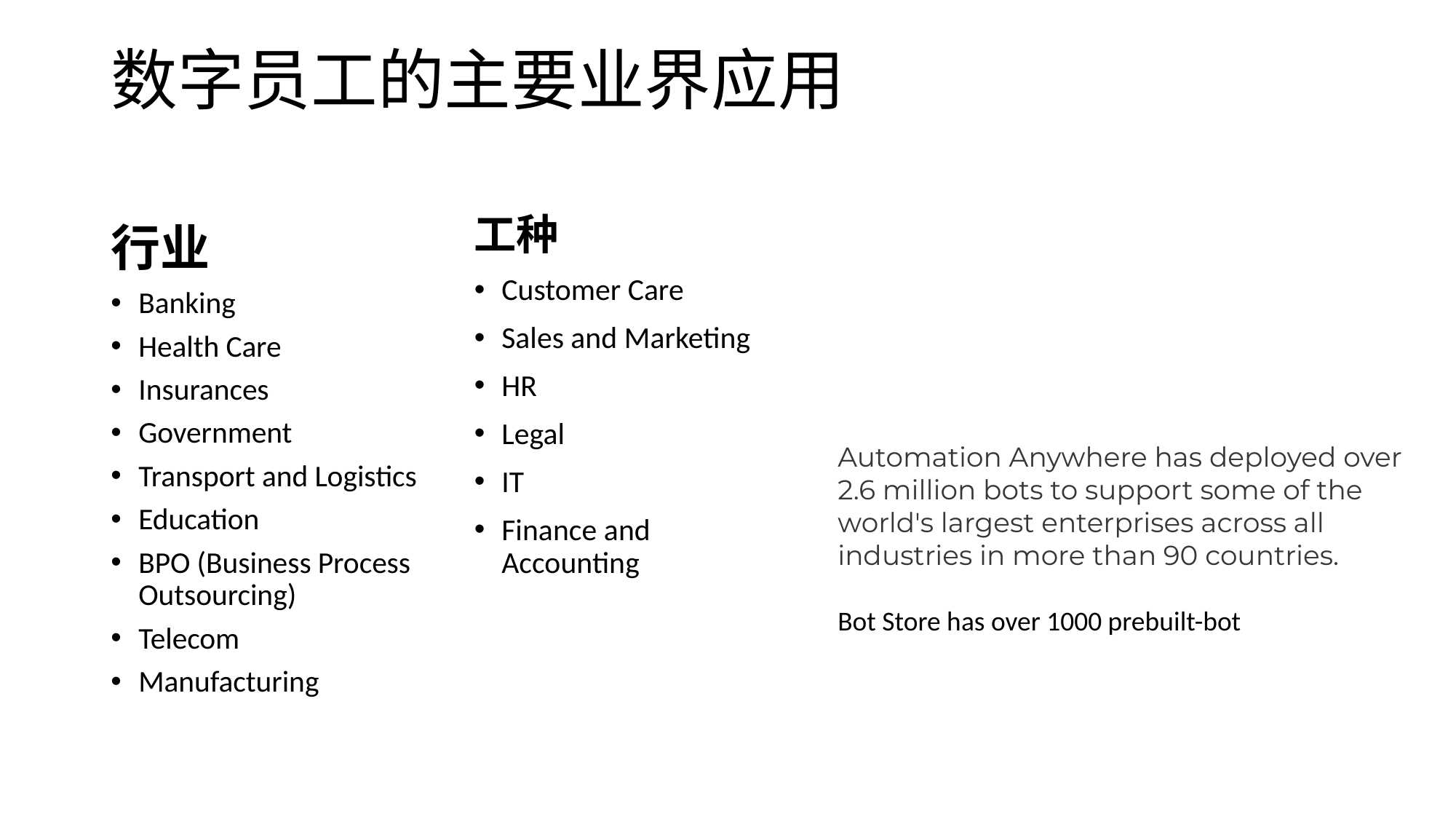

# 数字员工的主要业界应用
工种
Customer Care
Sales and Marketing
HR
Legal
IT
Finance and Accounting

行业
Banking
Health Care
Insurances
Government
Transport and Logistics
Education
BPO (Business Process Outsourcing)
Telecom
Manufacturing
Automation Anywhere has deployed over 2.6 million bots to support some of the world's largest enterprises across all industries in more than 90 countries.

Bot Store has over 1000 prebuilt-bot